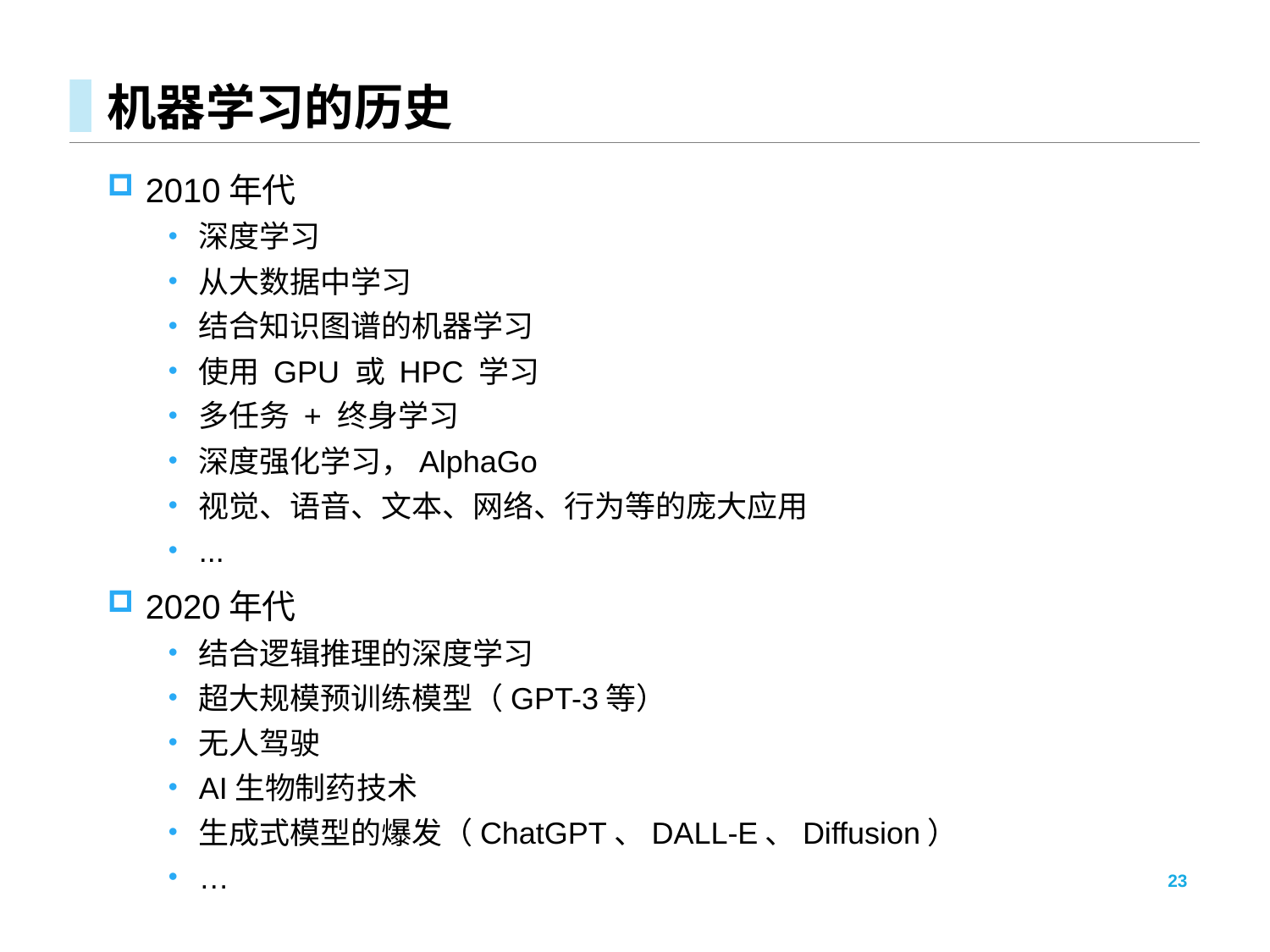

# 机器学习的历史
2010年代
深度学习
从大数据中学习
结合知识图谱的机器学习
使用 GPU 或 HPC 学习
多任务 + 终身学习
深度强化学习，AlphaGo
视觉、语音、文本、网络、行为等的庞大应用
...
2020年代
结合逻辑推理的深度学习
超大规模预训练模型（GPT-3等）
无人驾驶
AI生物制药技术
生成式模型的爆发（ChatGPT、DALL-E、Diffusion）
…

23